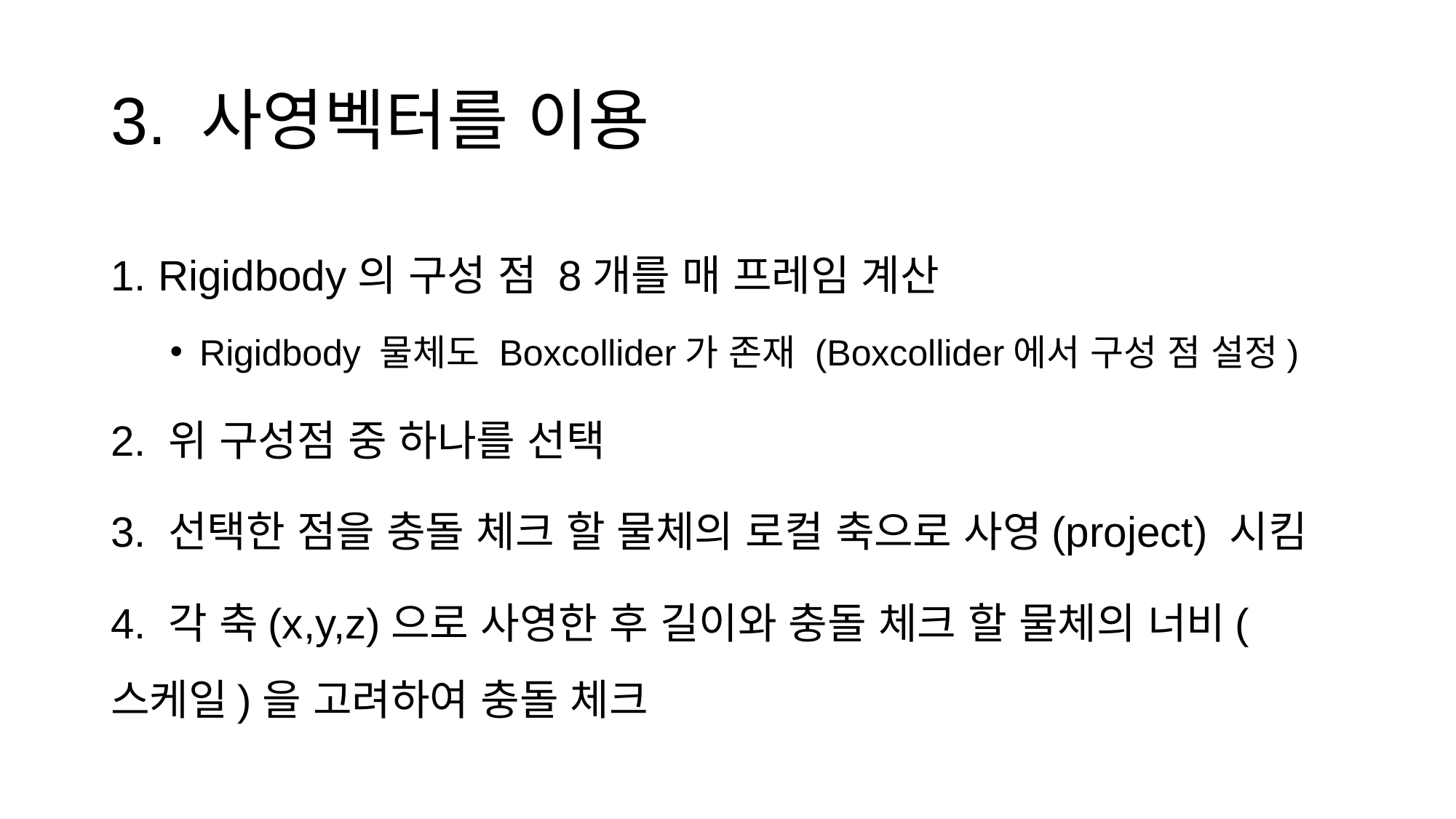

# 3. 사영벡터를 이용
1. Rigidbody의 구성 점 8개를 매 프레임 계산
Rigidbody 물체도 Boxcollider가 존재 (Boxcollider에서 구성 점 설정)
2. 위 구성점 중 하나를 선택
3. 선택한 점을 충돌 체크 할 물체의 로컬 축으로 사영(project) 시킴
4. 각 축(x,y,z)으로 사영한 후 길이와 충돌 체크 할 물체의 너비(스케일)을 고려하여 충돌 체크